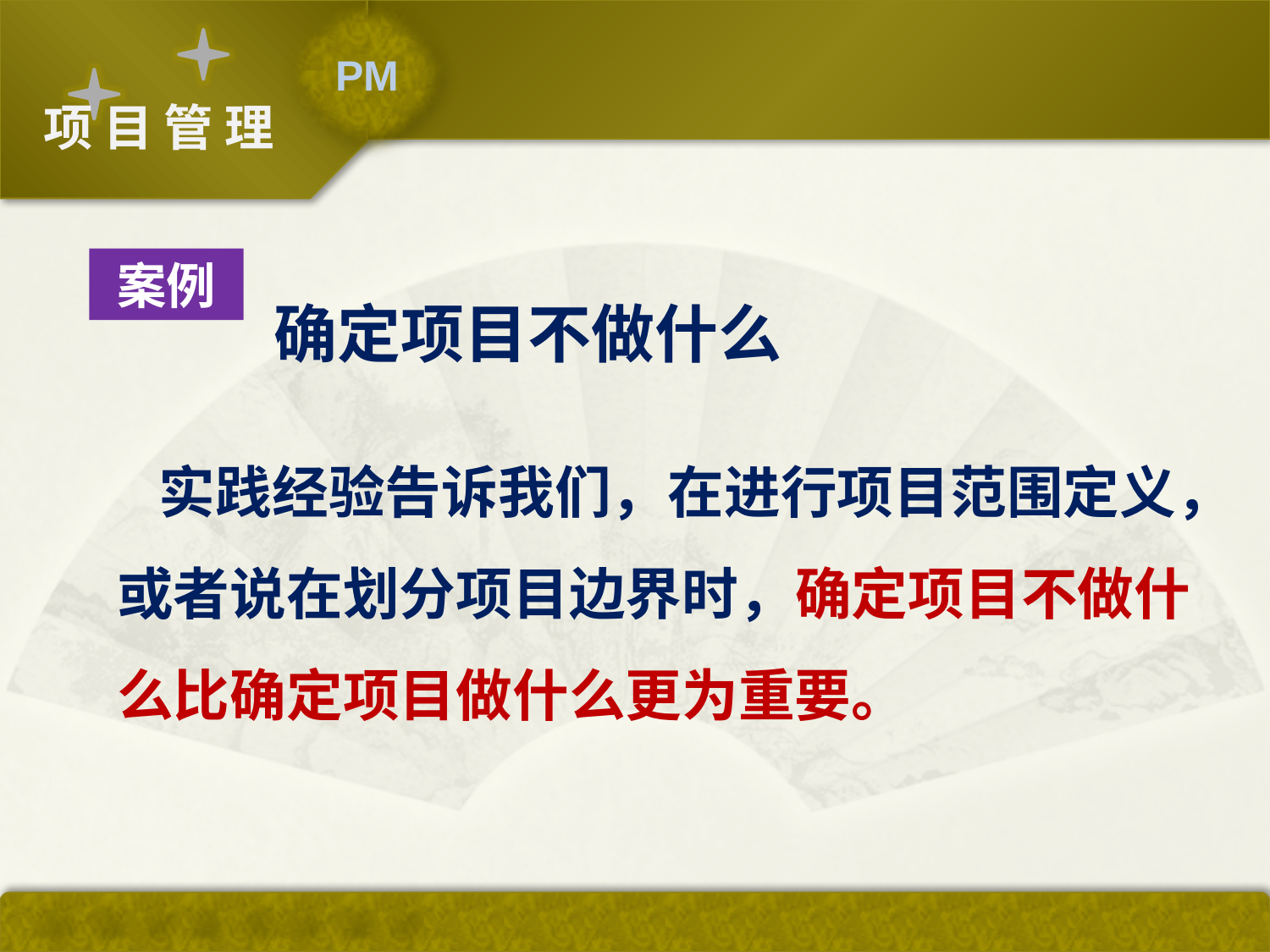

案例
确定项目不做什么
      实践经验告诉我们，在进行项目范围定义，或者说在划分项目边界时，确定项目不做什么比确定项目做什么更为重要。